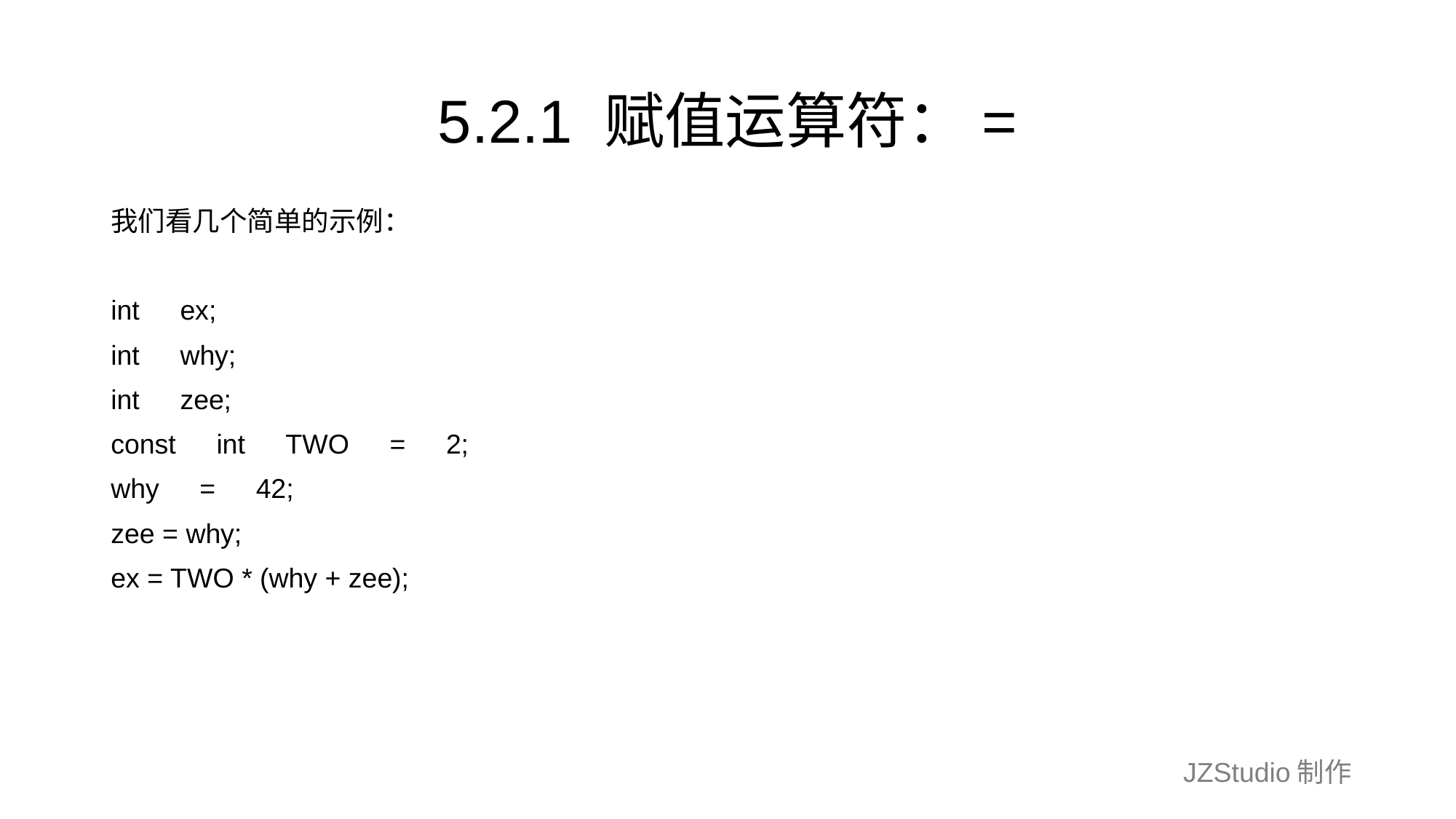

# 5.2.1 赋值运算符：=
我们看几个简单的示例：

int　ex;
int　why;
int　zee;
const　int　TWO　=　2;
why　=　42;
zee = why;
ex = TWO * (why + zee);